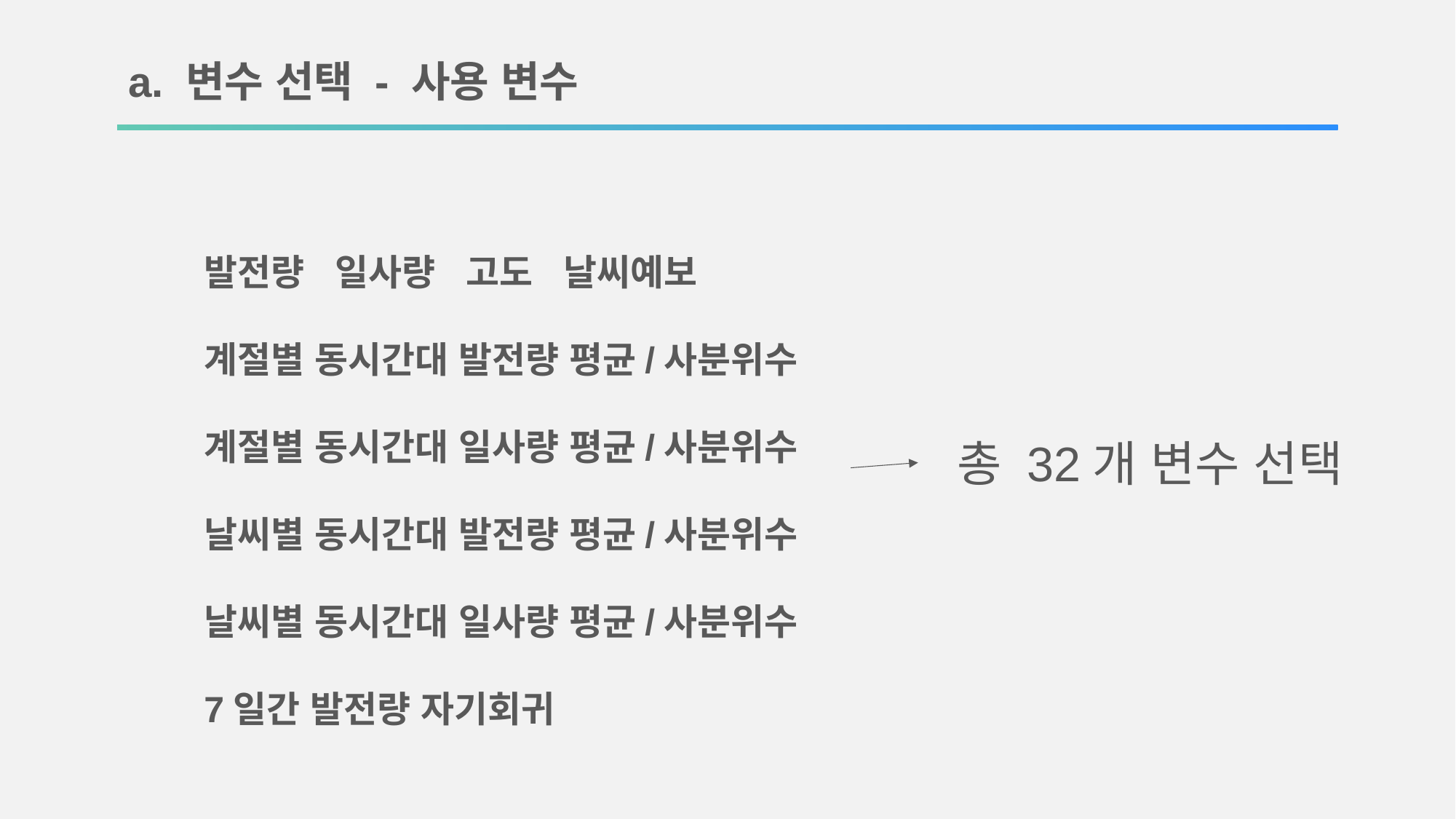

a. 변수 선택 - 사용 변수

발전량   일사량   고도   날씨예보
계절별 동시간대 발전량 평균/사분위수
계절별 동시간대 일사량 평균/사분위수
날씨별 동시간대 발전량 평균/사분위수
날씨별 동시간대 일사량 평균/사분위수
7일간 발전량 자기회귀
총 32개 변수 선택